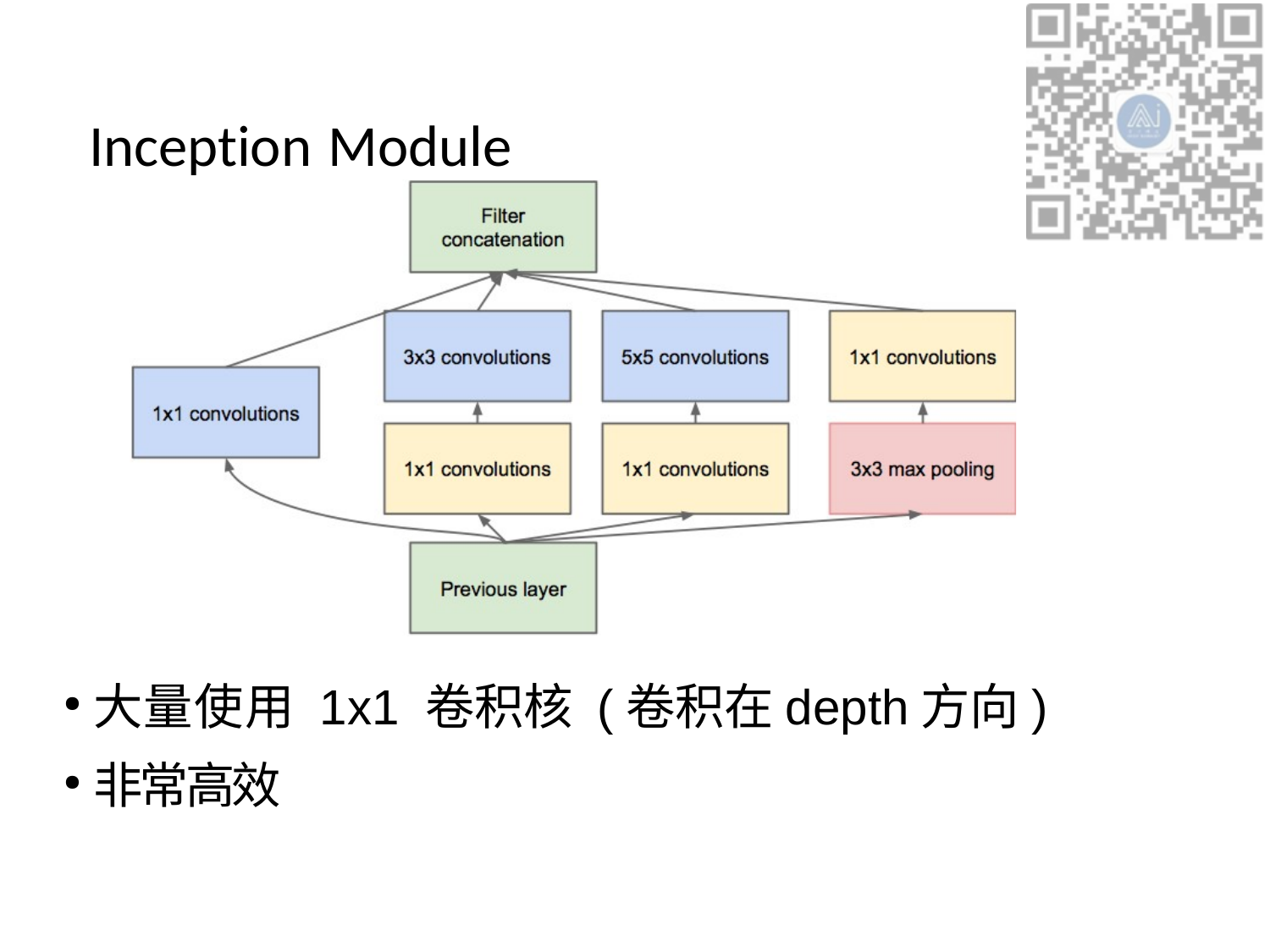

# Inception Module

大量使用 1x1 卷积核 (卷积在depth方向)
非常高效